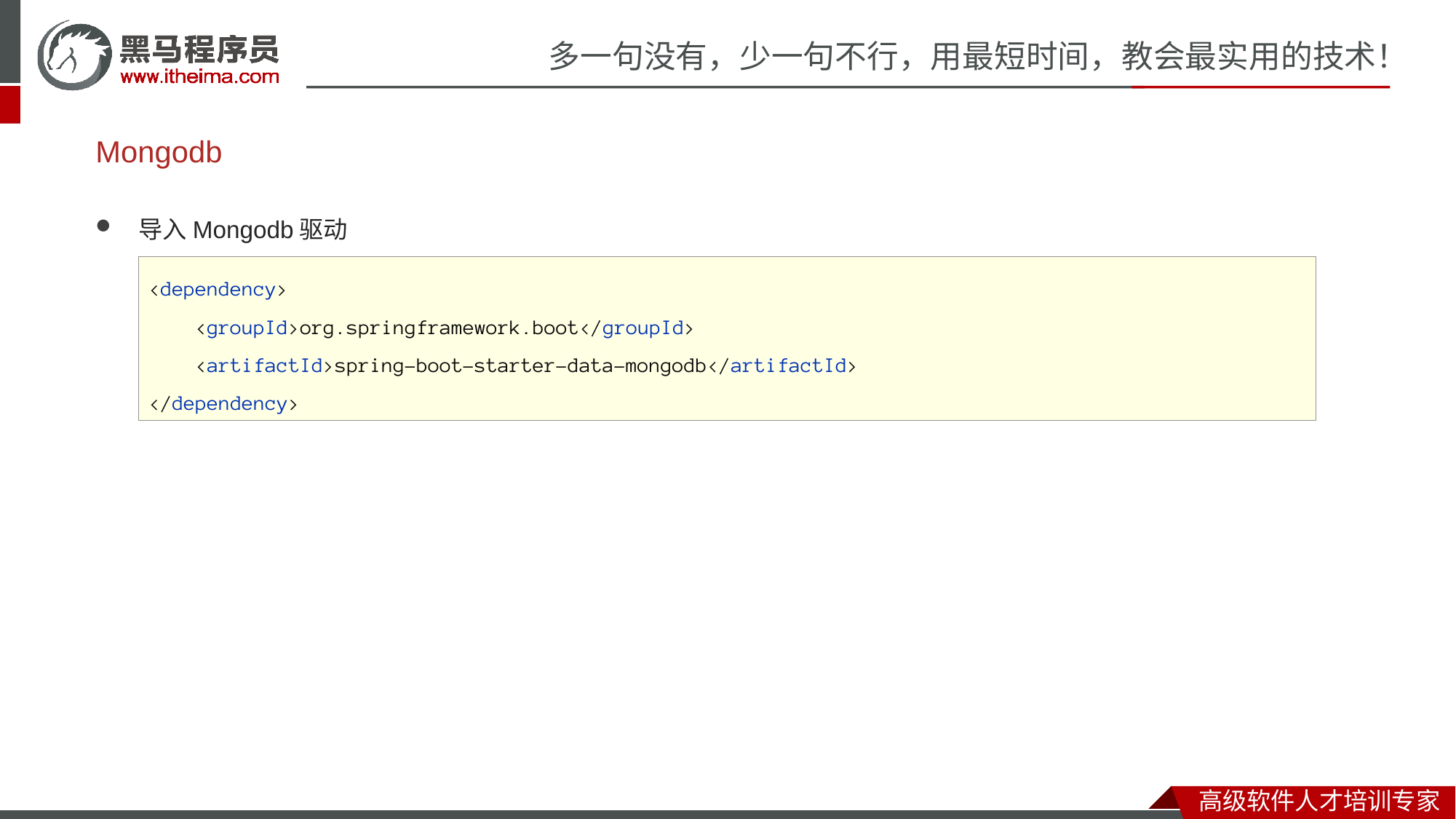

# Mongodb
导入Mongodb驱动

<dependency>
    <groupId>org.springframework.boot</groupId>
    <artifactId>spring-boot-starter-data-mongodb</artifactId>
</dependency>